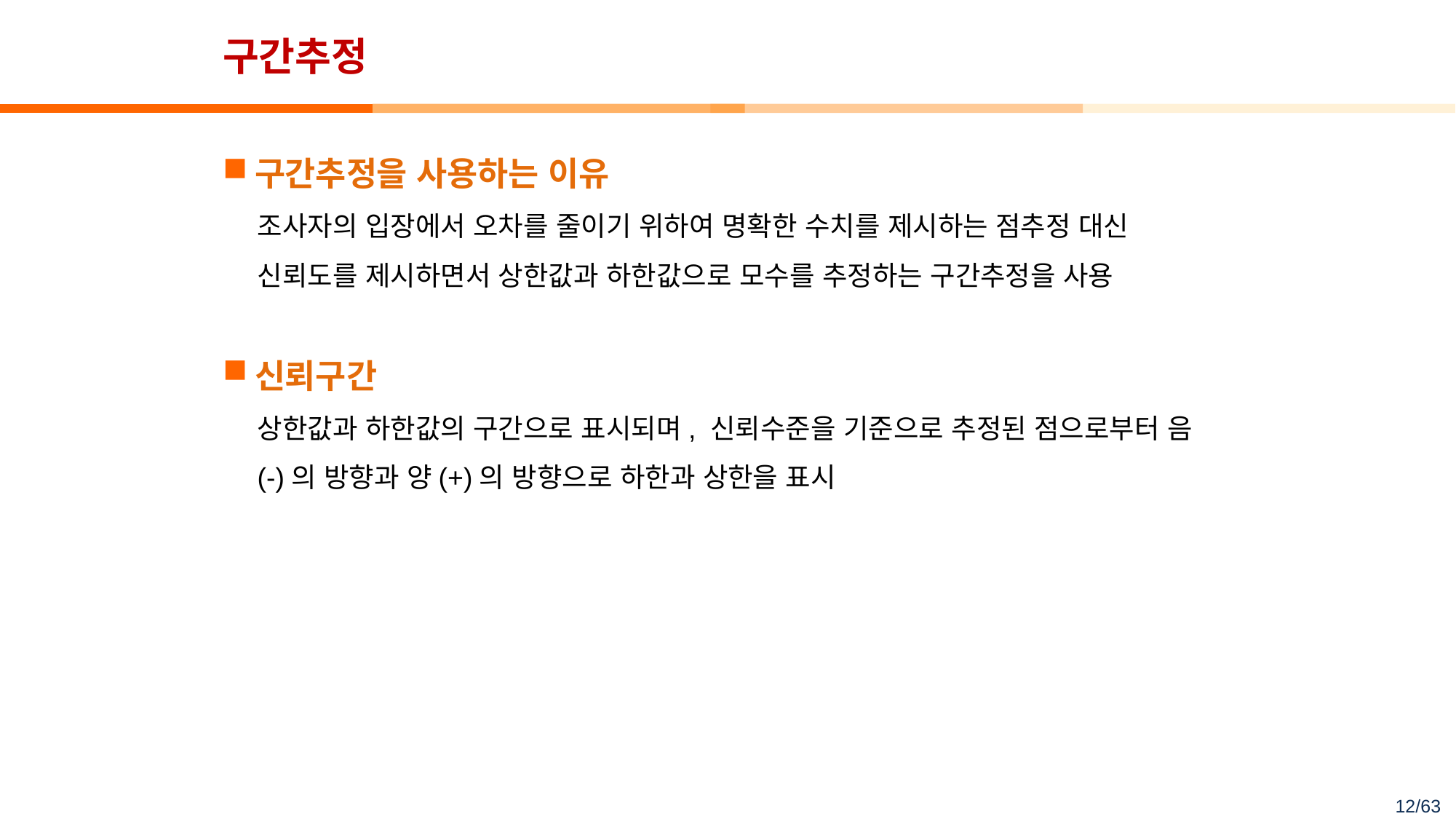

# 구간추정
구간추정을 사용하는 이유
조사자의 입장에서 오차를 줄이기 위하여 명확한 수치를 제시하는 점추정 대신 신뢰도를 제시하면서 상한값과 하한값으로 모수를 추정하는 구간추정을 사용

신뢰구간
상한값과 하한값의 구간으로 표시되며, 신뢰수준을 기준으로 추정된 점으로부터 음(-)의 방향과 양(+)의 방향으로 하한과 상한을 표시